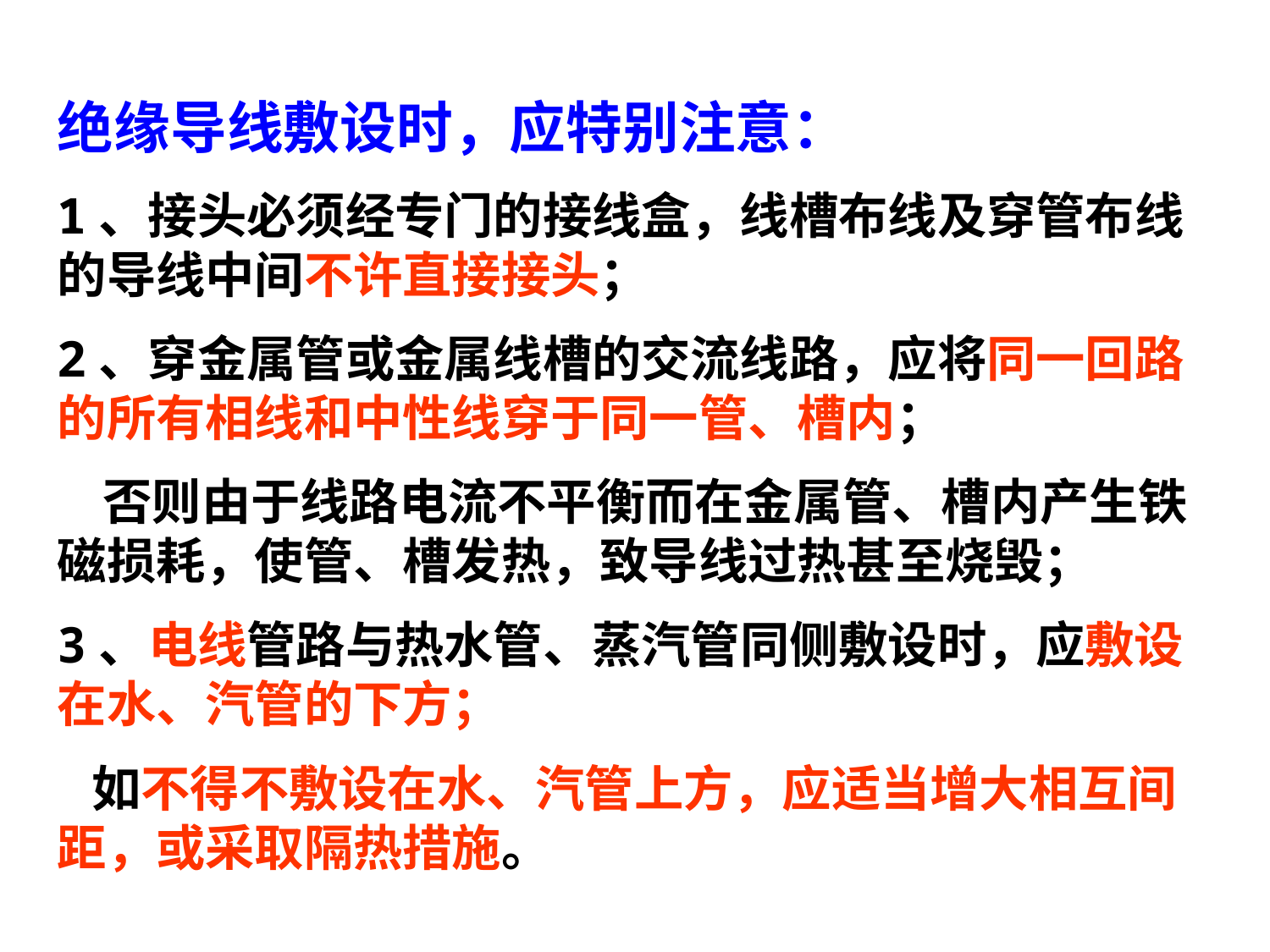

绝缘导线敷设时，应特别注意：
1、接头必须经专门的接线盒，线槽布线及穿管布线的导线中间不许直接接头；
2、穿金属管或金属线槽的交流线路，应将同一回路的所有相线和中性线穿于同一管、槽内；
   否则由于线路电流不平衡而在金属管、槽内产生铁磁损耗，使管、槽发热，致导线过热甚至烧毁；
3、电线管路与热水管、蒸汽管同侧敷设时，应敷设在水、汽管的下方；
  如不得不敷设在水、汽管上方，应适当增大相互间距，或采取隔热措施。